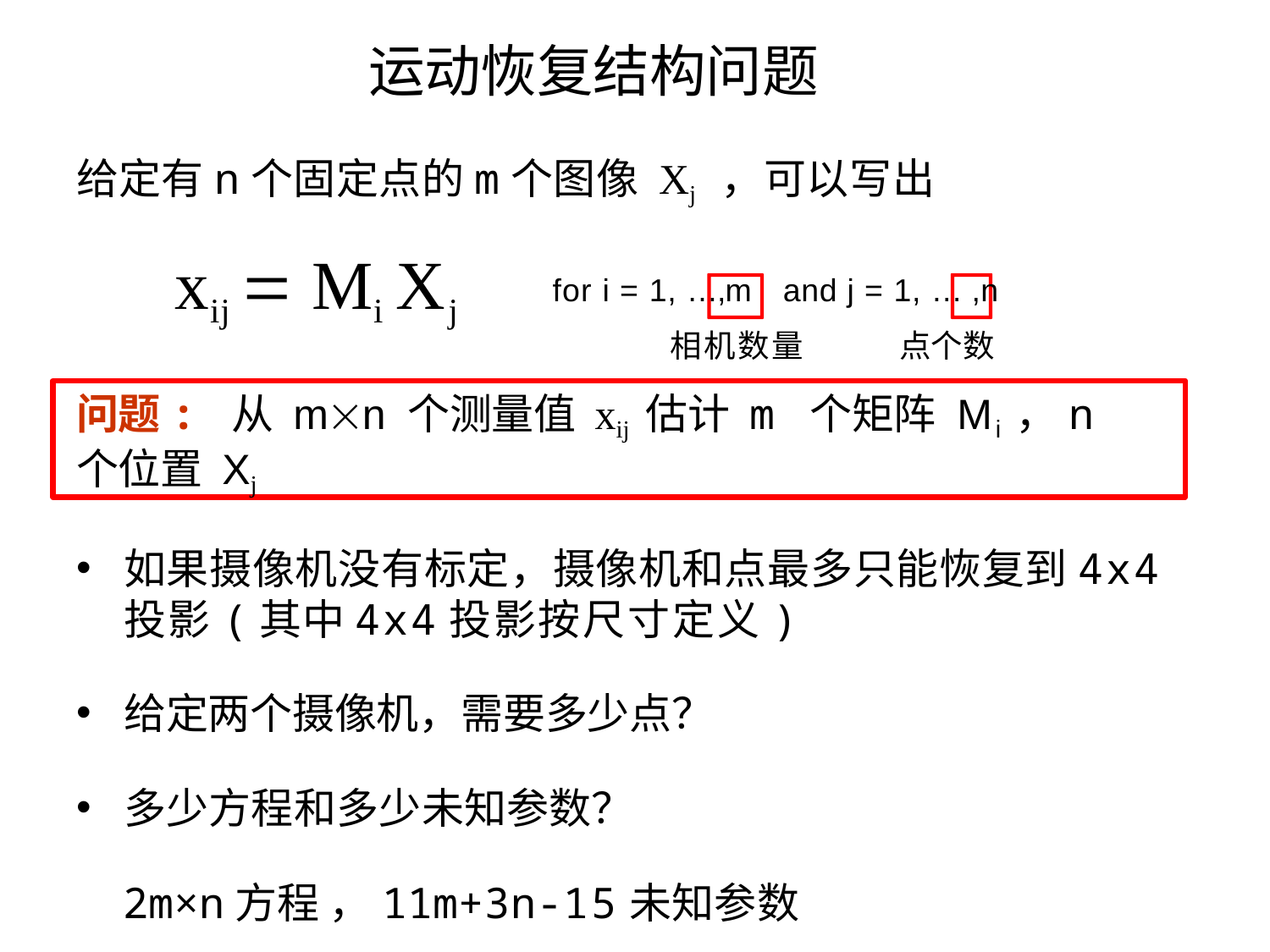

# 运动恢复结构问题
给定有n个固定点的m个图像 Xj ，可以写出
xij = Mi Xj
for i = 1, …,m	and j = 1, … ,n
   相机数量	     点个数

问题: 从 m×n 个测量值 xij 估计 m 个矩阵 Mi，n个位置 Xj
如果摄像机没有标定，摄像机和点最多只能恢复到4x4投影(其中4x4投影按尺寸定义)
给定两个摄像机，需要多少点？
多少方程和多少未知参数？
	2m×n方程 ，11m+3n-15未知参数